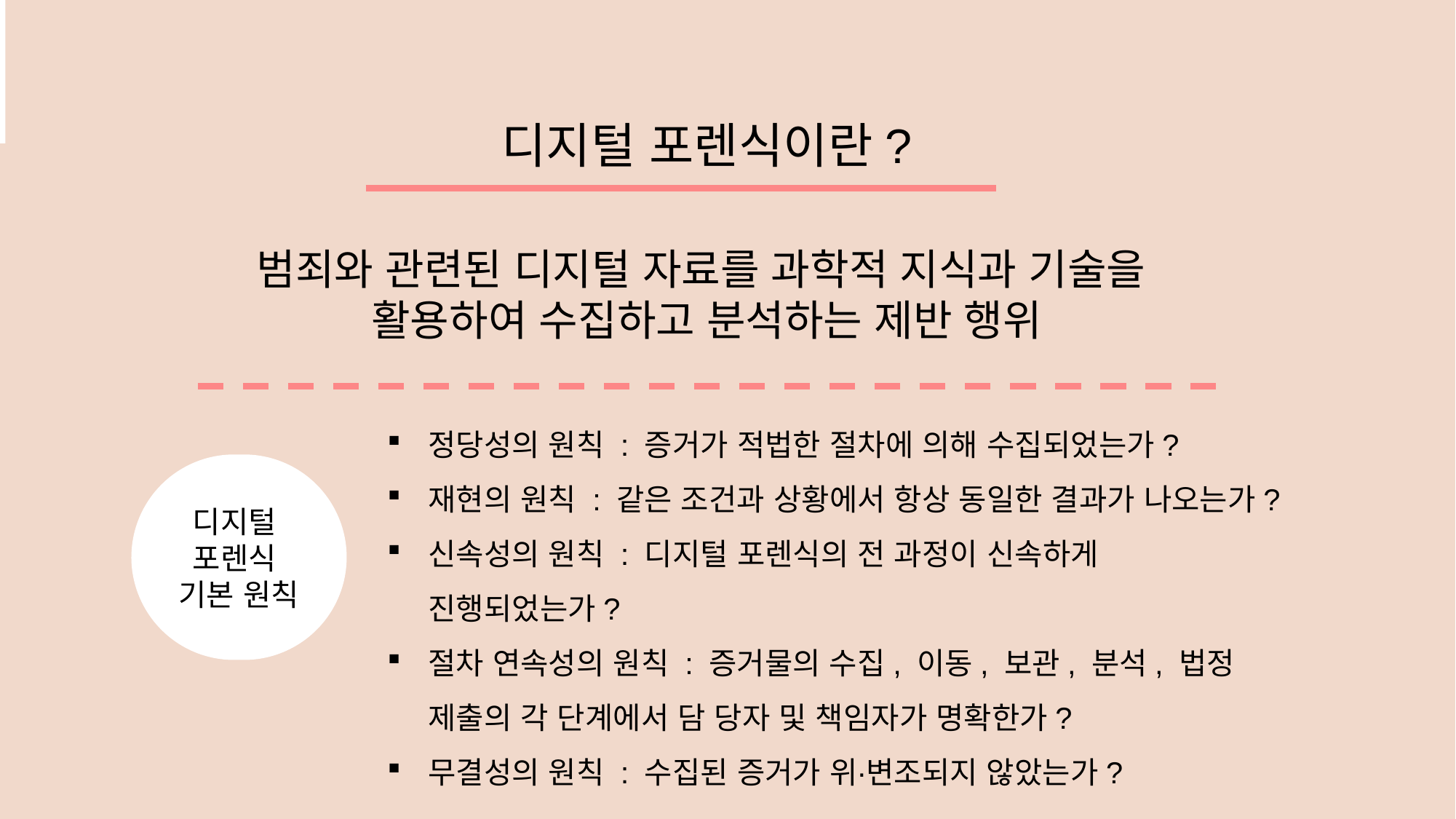

디지털 포렌식이란?
범죄와 관련된 디지털 자료를 과학적 지식과 기술을
활용하여 수집하고 분석하는 제반 행위

정당성의 원칙 : 증거가 적법한 절차에 의해 수집되었는가?
재현의 원칙 : 같은 조건과 상황에서 항상 동일한 결과가 나오는가?
신속성의 원칙 : 디지털 포렌식의 전 과정이 신속하게 진행되었는가?
절차 연속성의 원칙 : 증거물의 수집, 이동, 보관, 분석, 법정 제출의 각 단계에서 담 당자 및 책임자가 명확한가?
무결성의 원칙 : 수집된 증거가 위∙변조되지 않았는가?

디지털
포렌식
기본 원칙